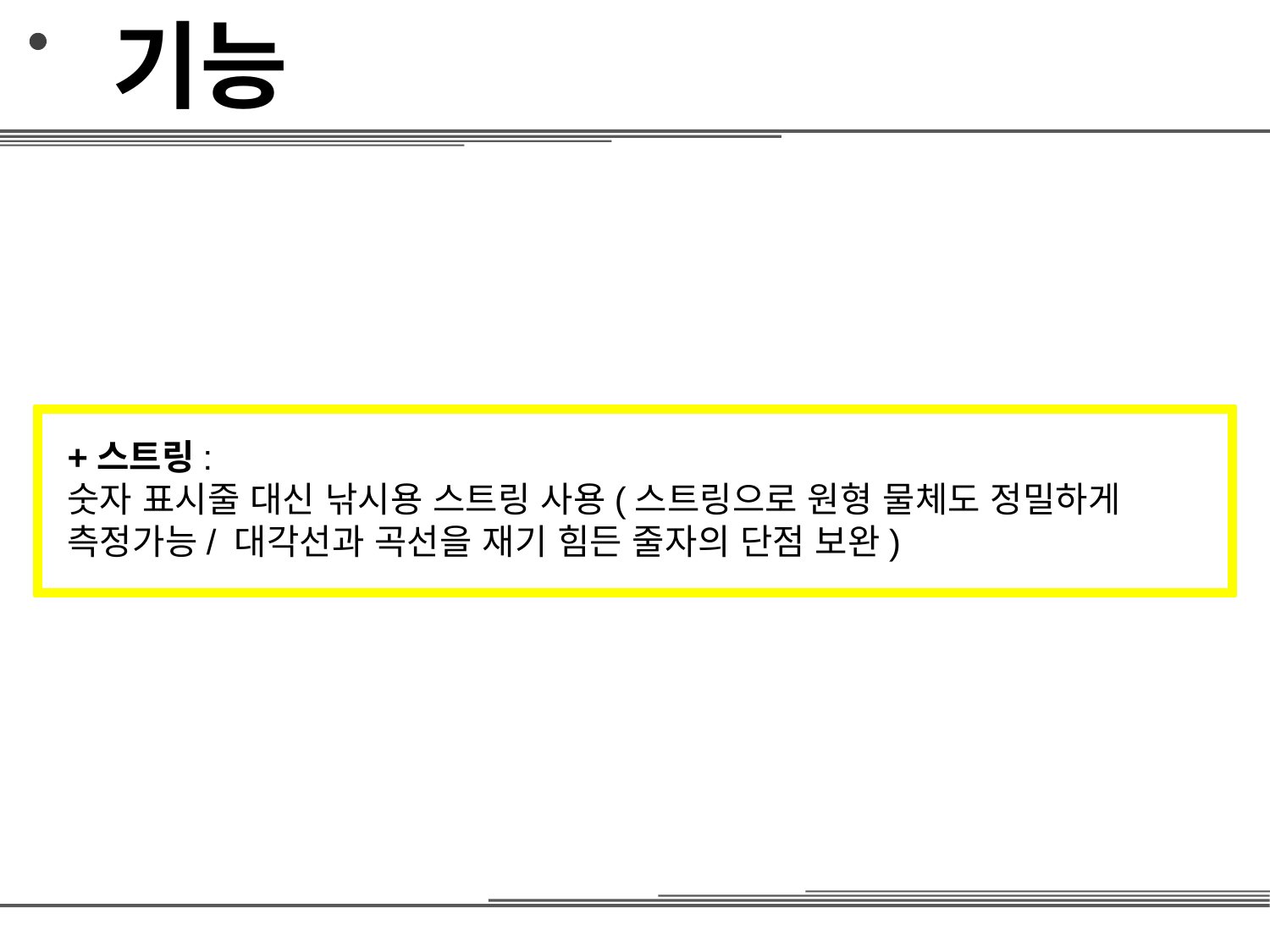

기능

+스트링:
숫자 표시줄 대신 낚시용 스트링 사용(스트링으로 원형 물체도 정밀하게 측정가능/ 대각선과 곡선을 재기 힘든 줄자의 단점 보완)